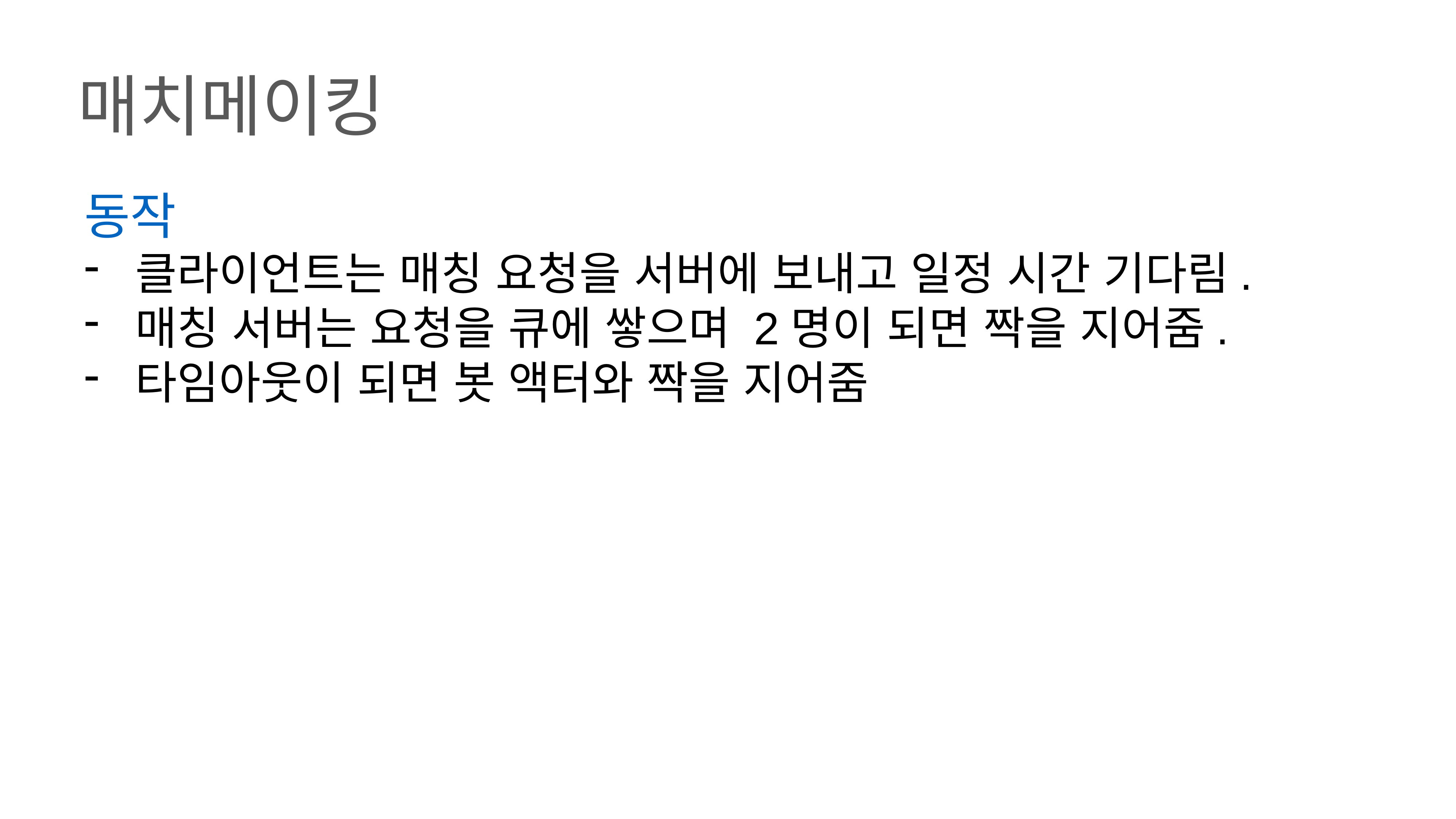

매치메이킹
동작
클라이언트는 매칭 요청을 서버에 보내고 일정 시간 기다림.
매칭 서버는 요청을 큐에 쌓으며 2명이 되면 짝을 지어줌.
타임아웃이 되면 봇 액터와 짝을 지어줌